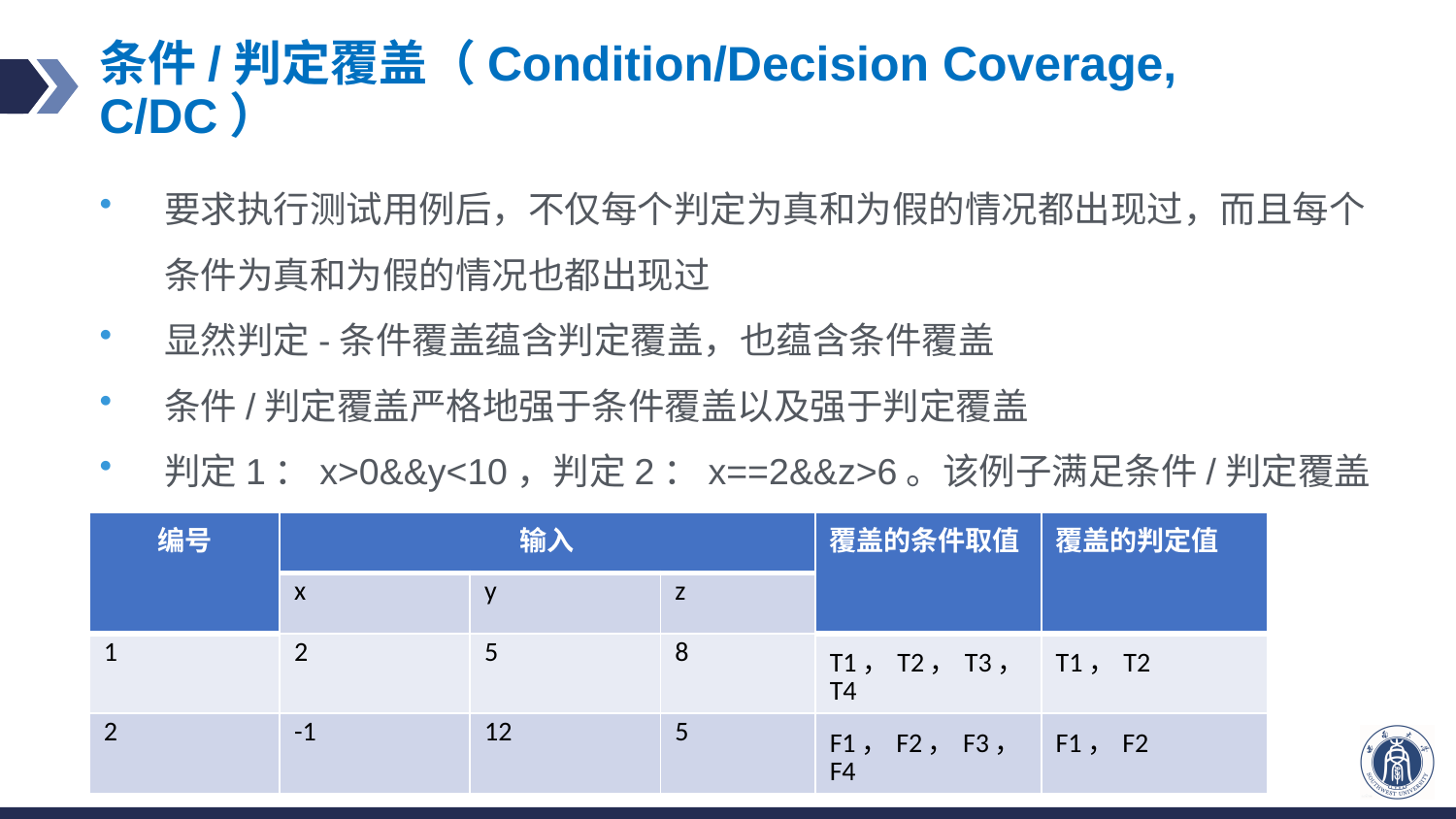

# 条件/判定覆盖（Condition/Decision Coverage, C/DC）
要求执行测试用例后，不仅每个判定为真和为假的情况都出现过，而且每个条件为真和为假的情况也都出现过
显然判定-条件覆盖蕴含判定覆盖，也蕴含条件覆盖
条件/判定覆盖严格地强于条件覆盖以及强于判定覆盖
判定1：x>0&&y<10，判定2：x==2&&z>6。该例子满足条件/判定覆盖

| 编号 | 输入 |  |  | 覆盖的条件取值 | 覆盖的判定值 |
| --- | --- | --- | --- | --- | --- |
|  | x | y | z |  |  |
| 1 | 2 | 5 | 8 | T1，T2，T3，T4 | T1，T2 |
| 2 | -1 | 12 | 5 | F1，F2，F3，F4 | F1，F2 |